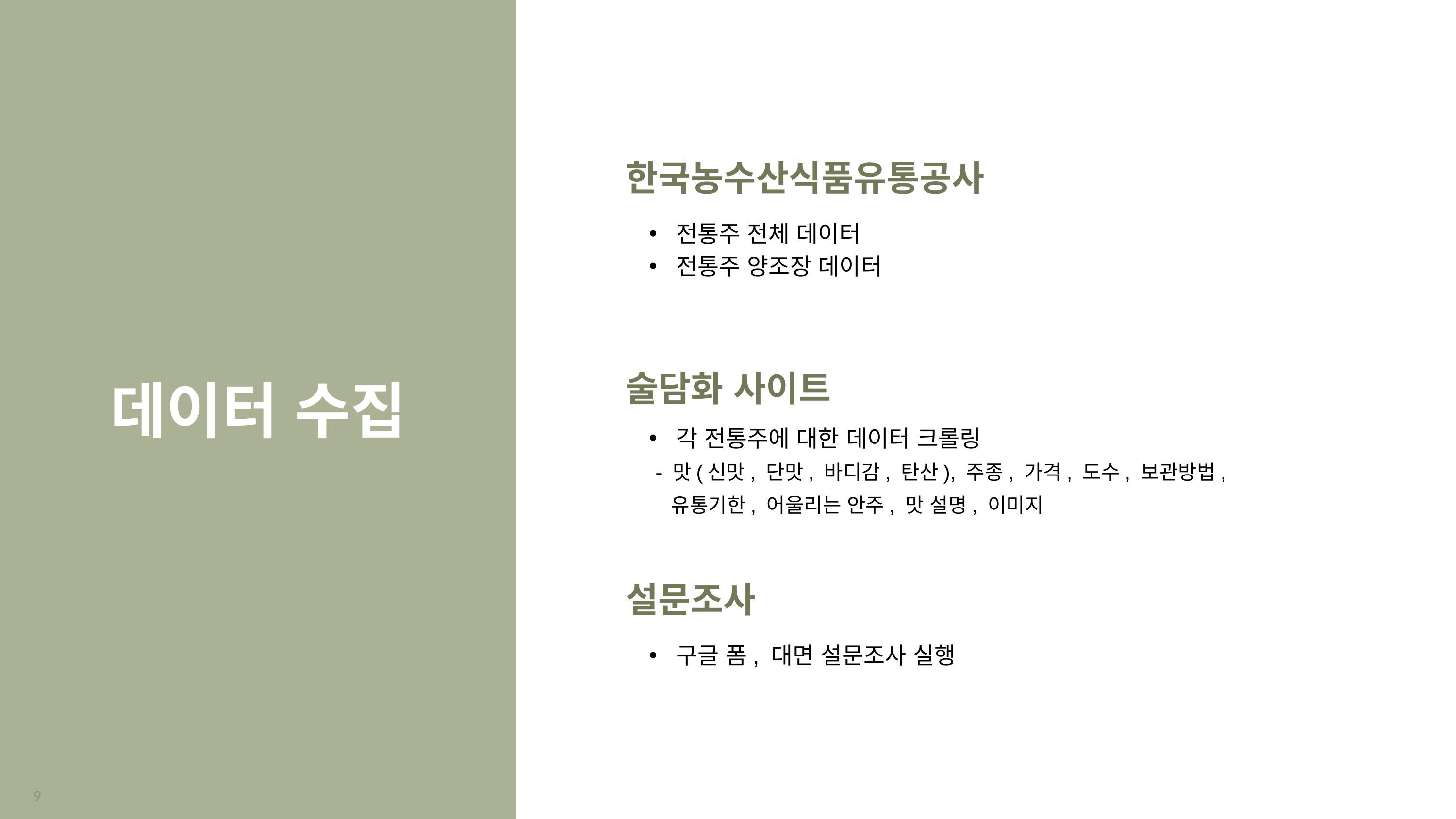

한국농수산식품유통공사
전통주 전체 데이터
전통주 양조장 데이터
 술담화 사이트
각 전통주에 대한 데이터 크롤링
 - 맛(신맛, 단맛, 바디감, 탄산), 주종, 가격, 도수, 보관방법,
   유통기한, 어울리는 안주, 맛 설명, 이미지
 설문조사
구글 폼, 대면 설문조사 실행
데이터 수집
9